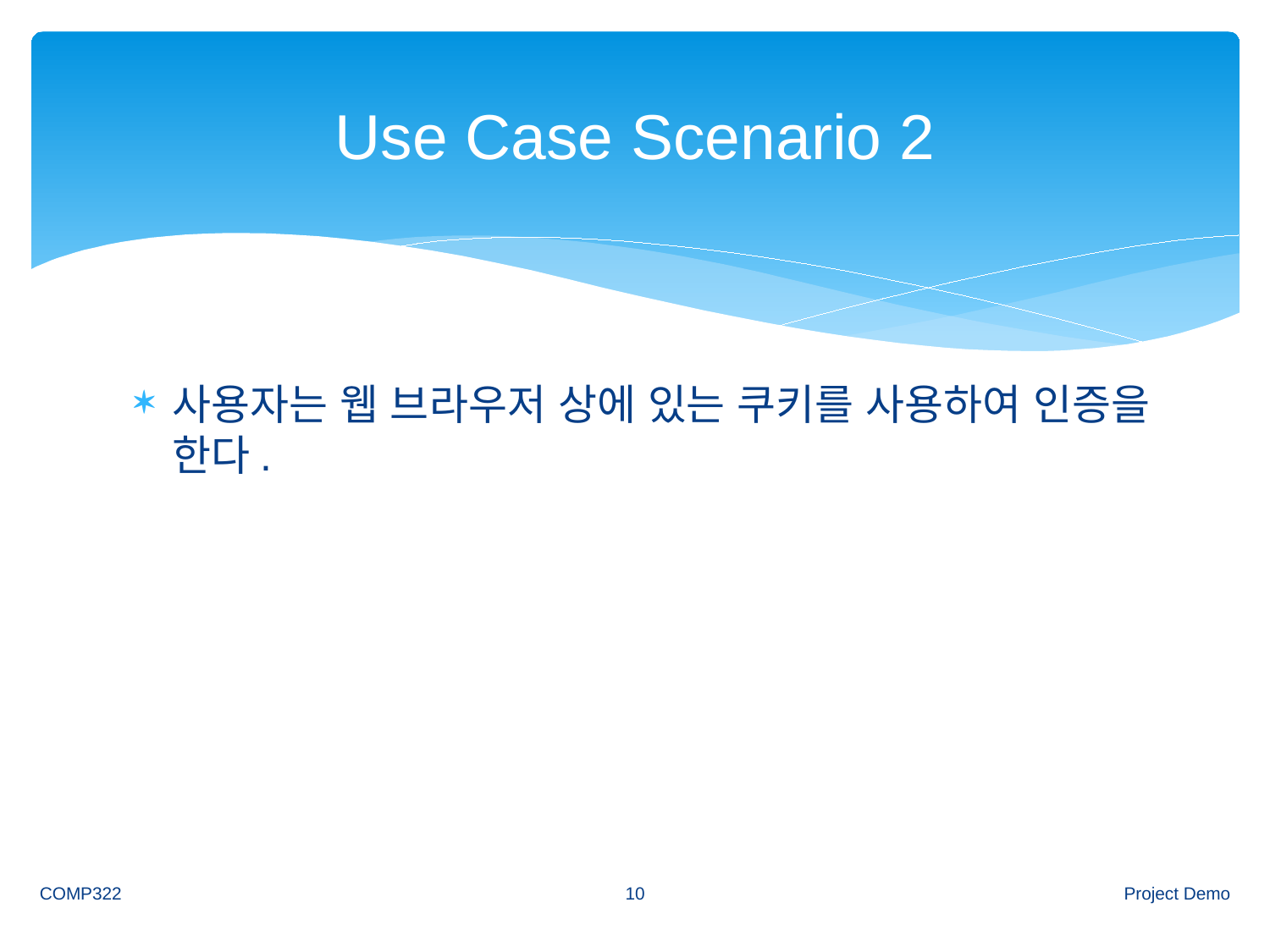

# Use Case Scenario 2
사용자는 웹 브라우저 상에 있는 쿠키를 사용하여 인증을 한다.

10
COMP322
Project Demo